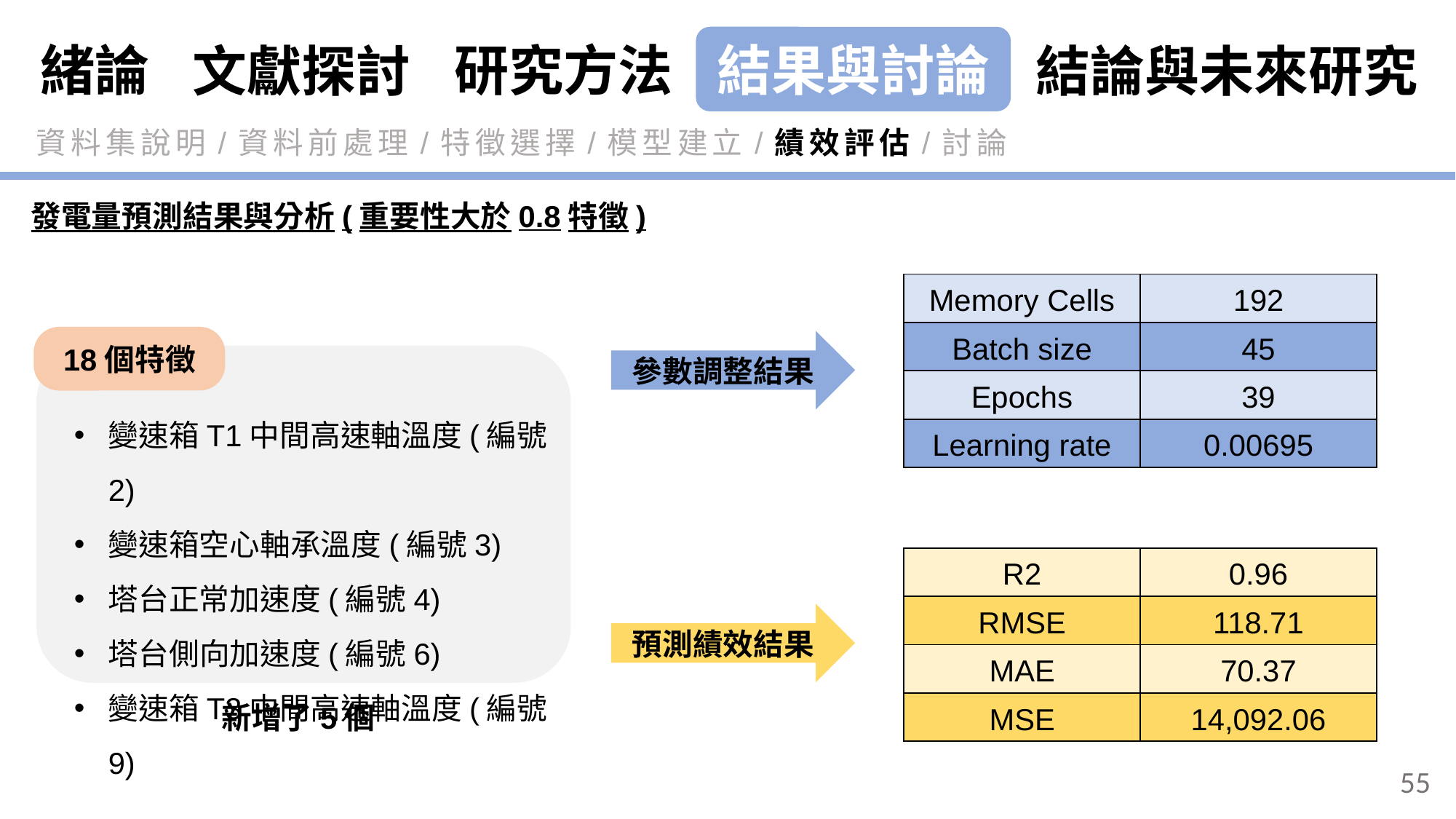

緒論
研究方法
結果與討論
結論與未來研究
文獻探討
資料集說明/資料前處理/特徵選擇/模型建立/績效評估/討論
發電量預測結果與分析(重要性大於0.8特徵)
| Memory Cells | 192 |
| --- | --- |
| Batch size | 45 |
| Epochs | 39 |
| Learning rate | 0.00695 |
18個特徵

變速箱T1中間高速軸溫度(編號2)
變速箱空心軸承溫度(編號3)
塔台正常加速度(編號4)
塔台側向加速度(編號6)
變速箱T3中間高速軸溫度(編號9)
新增了5個
參數調整結果
| R2 | 0.96 |
| --- | --- |
| RMSE | 118.71 |
| MAE | 70.37 |
| MSE | 14,092.06 |
預測績效結果

55